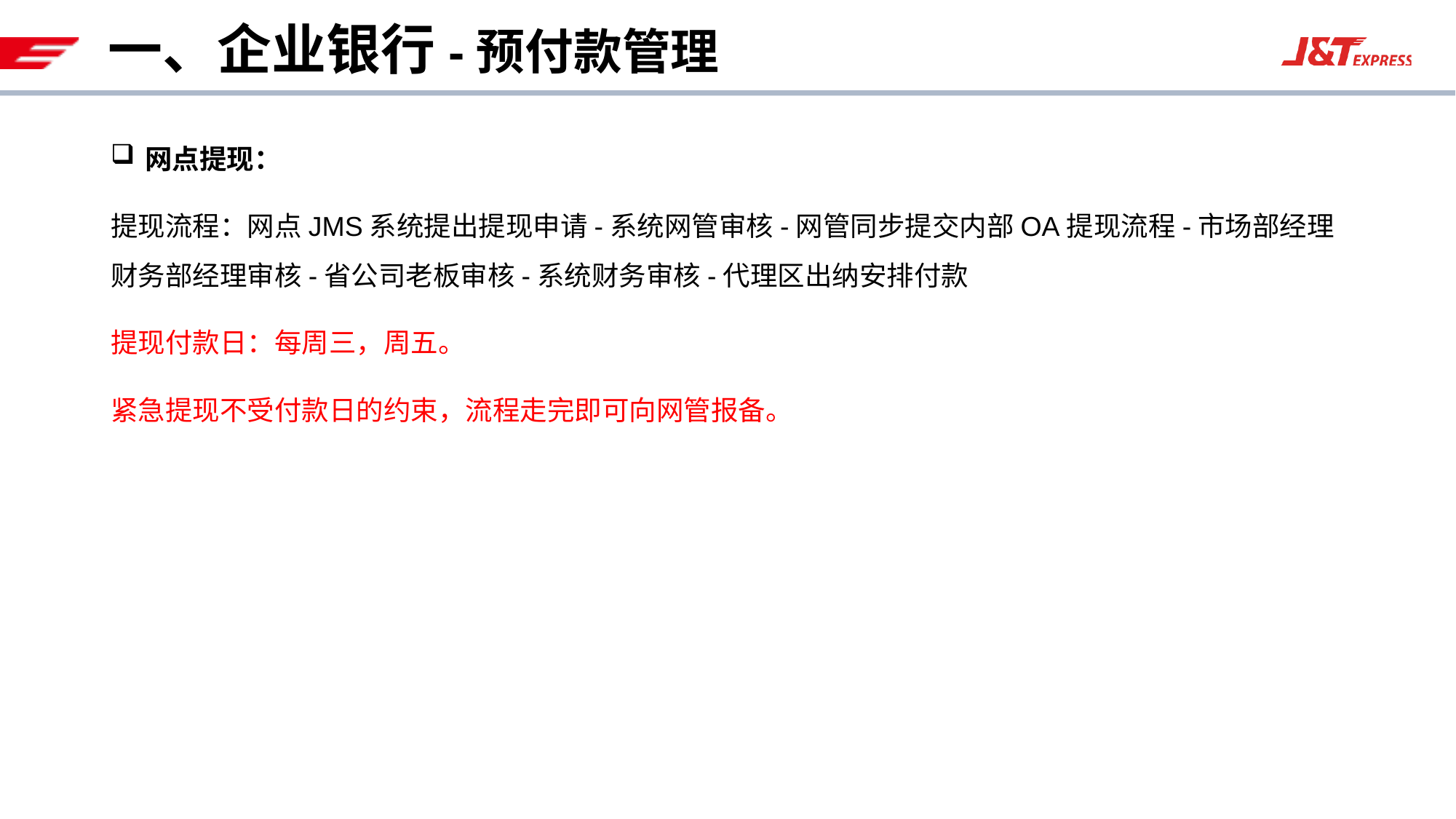

一、企业银行-预付款管理
网点提现：
提现流程：网点JMS系统提出提现申请-系统网管审核-网管同步提交内部OA提现流程-市场部经理财务部经理审核-省公司老板审核-系统财务审核-代理区出纳安排付款
提现付款日：每周三，周五。
紧急提现不受付款日的约束，流程走完即可向网管报备。